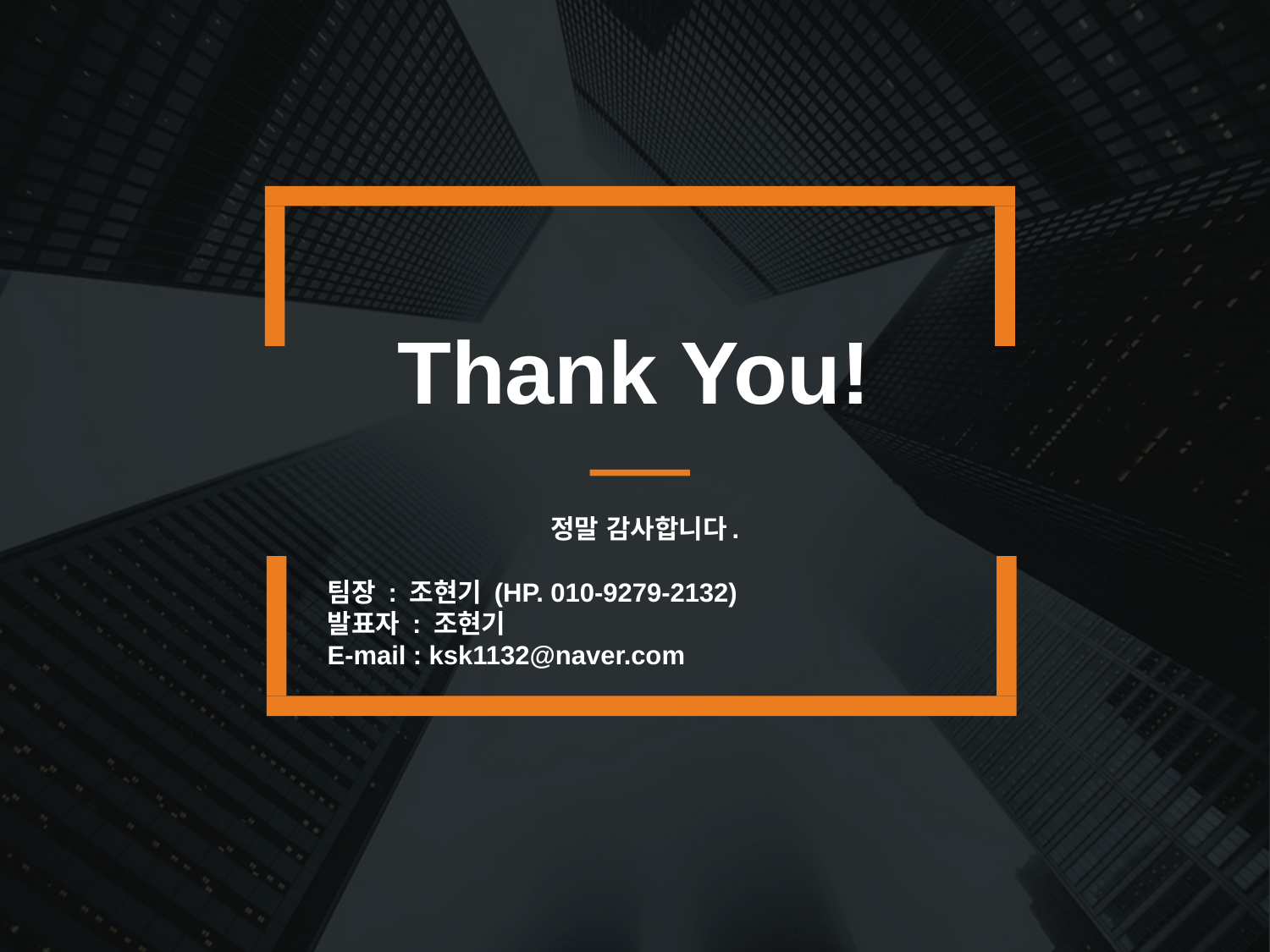

Thank You!

정말 감사합니다.

팀장 : 조현기 (HP. 010-9279-2132)
발표자 : 조현기
E-mail : ksk1132@naver.com